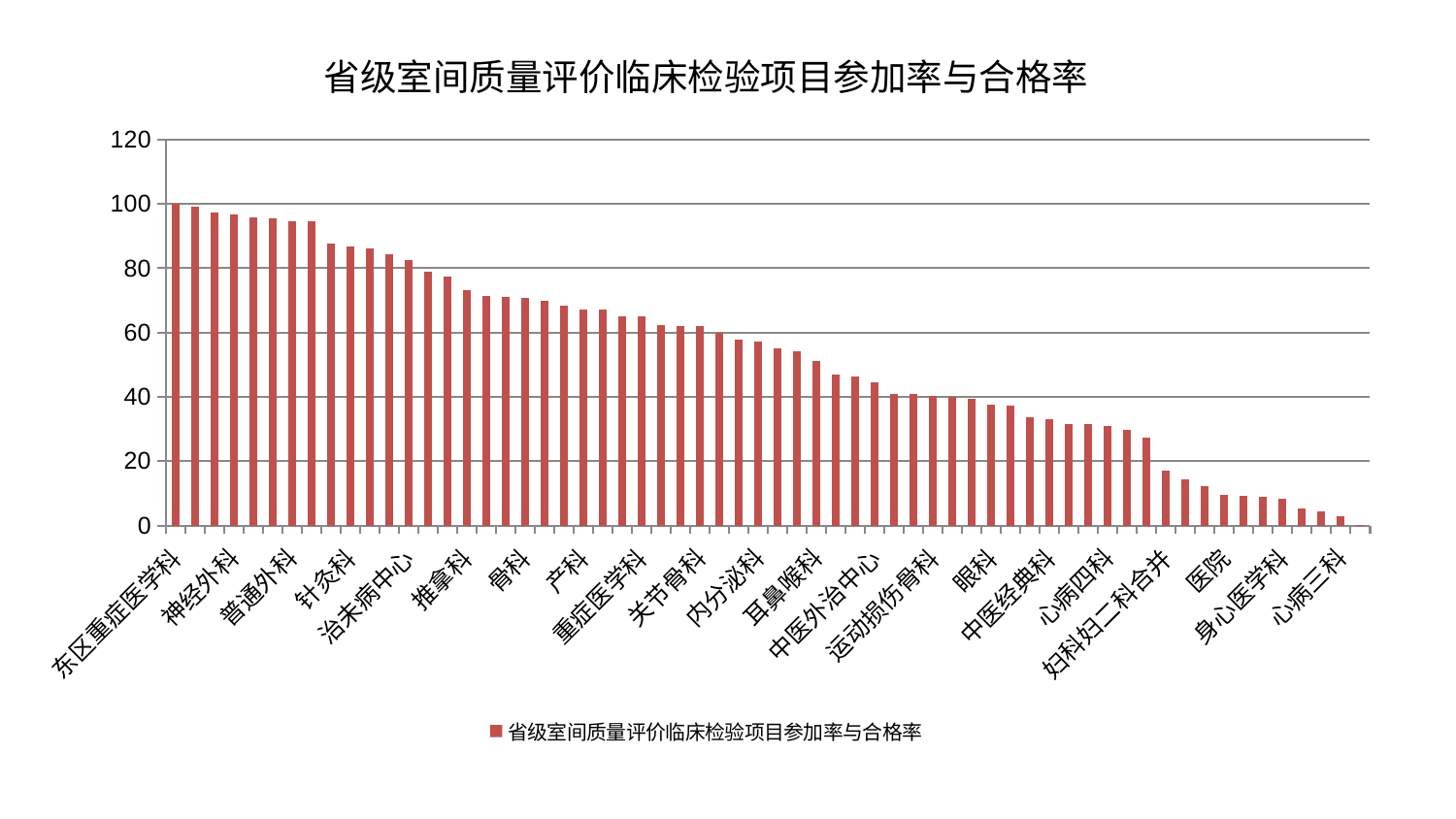

### Chart: 省级室间质量评价临床检验项目参加率与合格率

| Category | 省级室间质量评价临床检验项目参加率与合格率 |
|---|---|
| 东区重症医学科 | 100.0 |
| 妇科 | 99.00025647770273 |
| 口腔科 | 97.23955696141839 |
| 神经外科 | 96.73366998782029 |
| 乳腺甲状腺外科 | 95.84015069835898 |
| 风湿病科 | 95.40877056977007 |
| 普通外科 | 94.57158775605701 |
| 创伤骨科 | 94.51795275212417 |
| 老年医学科 | 87.5441080727419 |
| 针灸科 | 86.65352894190903 |
| 血液科 | 86.07233479893557 |
| 肝病科 | 84.47452324974557 |
| 治未病中心 | 82.63359245918711 |
| 肾脏内科 | 79.08372611845668 |
| 泌尿外科 | 77.3227037619985 |
| 推拿科 | 73.16690301753495 |
| 妇二科 | 71.43943040243597 |
| 东区肾病科 | 71.10471333347833 |
| 骨科 | 70.68320959591681 |
| 心血管内科 | 70.02802160267484 |
| 小儿推拿科 | 68.51179439461691 |
| 产科 | 67.25469087312878 |
| 胸外科 | 67.13020026910908 |
| 脾胃科消化科合并 | 65.03701125464191 |
| 重症医学科 | 64.92787373861928 |
| 皮肤科 | 62.28418745429069 |
| 肝胆外科 | 62.013467162447625 |
| 关节骨科 | 61.87623289637853 |
| 脾胃病科 | 59.784865578304505 |
| 肛肠科 | 57.693407810101334 |
| 内分泌科 | 57.08766219745746 |
| 微创骨科 | 55.01951595183481 |
| 消化内科 | 54.06168654172854 |
| 耳鼻喉科 | 51.24461005151438 |
| 周围血管科 | 47.03879525701339 |
| 心病二科 | 46.20975754274253 |
| 中医外治中心 | 44.67311793256702 |
| 肿瘤内科 | 40.97710628275428 |
| 脑病一科 | 40.8066601382196 |
| 运动损伤骨科 | 40.38449378275713 |
| 综合内科 | 39.999763851415175 |
| 儿科 | 39.295801939810765 |
| 眼科 | 37.45573782189937 |
| 脑病二科 | 37.200769774838605 |
| 男科 | 33.51353530146501 |
| 中医经典科 | 33.11853922735832 |
| 西区重症医学科 | 31.600820055198334 |
| 肾病科 | 31.5846917982715 |
| 心病四科 | 31.027196271397415 |
| 脊柱骨科 | 29.791623348746196 |
| 脑病三科 | 27.20663675643235 |
| 妇科妇二科合并 | 17.13413243820094 |
| 神经内科 | 14.439181999279105 |
| 呼吸内科 | 12.242768808293192 |
| 医院 | 9.377338884683317 |
| 小儿骨科 | 9.098280978694394 |
| 心病一科 | 8.901681962189333 |
| 身心医学科 | 8.344158890630435 |
| 康复科 | 5.156694902734406 |
| 显微骨科 | 4.356366201131816 |
| 心病三科 | 2.8273193942610786 |
| 美容皮肤科 | 0.09008046369236562 |
74